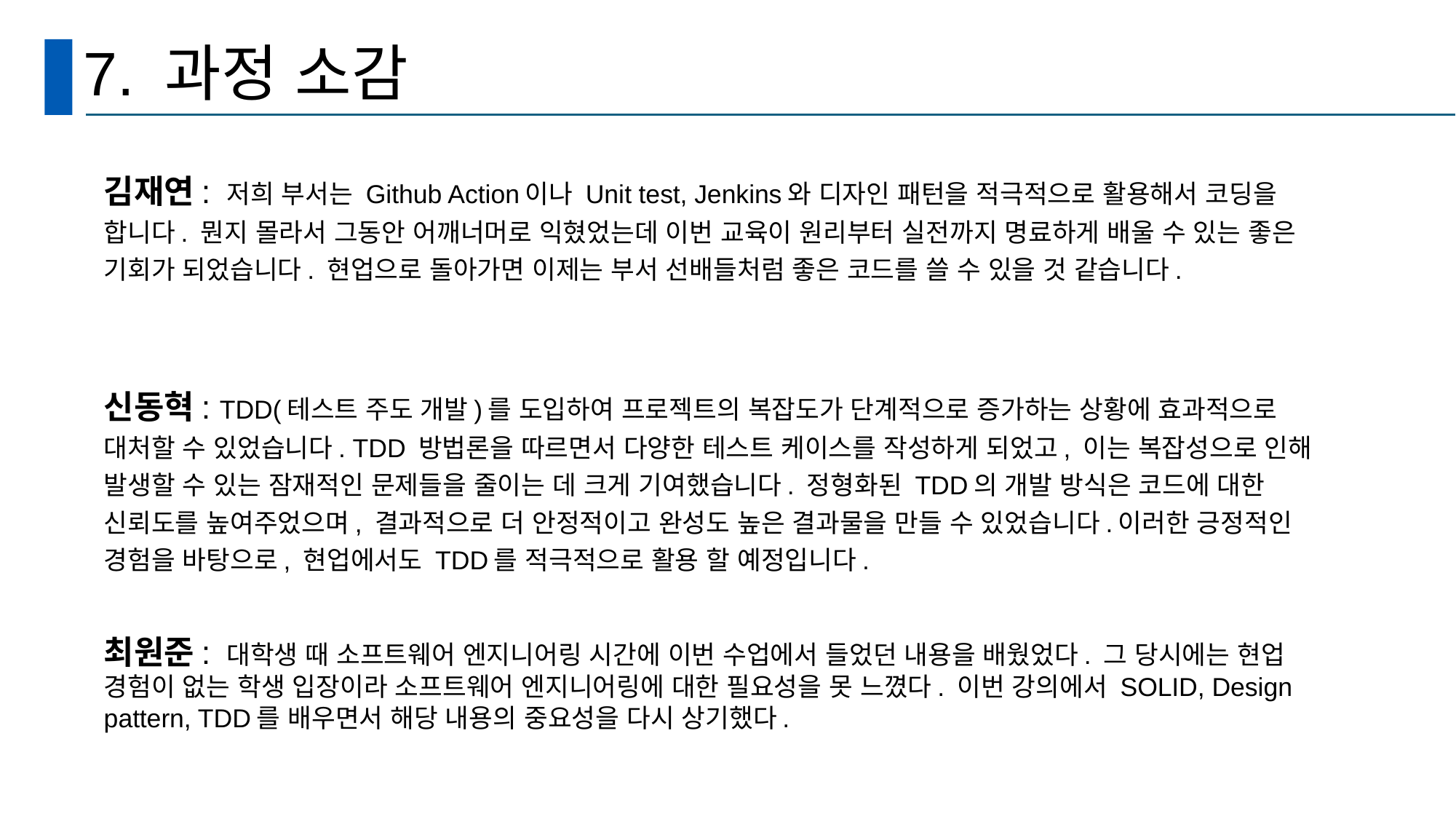

# 7. 과정 소감
김재연: 저희 부서는 Github Action이나 Unit test, Jenkins와 디자인 패턴을 적극적으로 활용해서 코딩을 합니다. 뭔지 몰라서 그동안 어깨너머로 익혔었는데 이번 교육이 원리부터 실전까지 명료하게 배울 수 있는 좋은 기회가 되었습니다. 현업으로 돌아가면 이제는 부서 선배들처럼 좋은 코드를 쓸 수 있을 것 같습니다.

신동혁: TDD(테스트 주도 개발)를 도입하여 프로젝트의 복잡도가 단계적으로 증가하는 상황에 효과적으로 대처할 수 있었습니다. TDD 방법론을 따르면서 다양한 테스트 케이스를 작성하게 되었고, 이는 복잡성으로 인해 발생할 수 있는 잠재적인 문제들을 줄이는 데 크게 기여했습니다. 정형화된 TDD의 개발 방식은 코드에 대한 신뢰도를 높여주었으며, 결과적으로 더 안정적이고 완성도 높은 결과물을 만들 수 있었습니다.이러한 긍정적인 경험을 바탕으로, 현업에서도 TDD를 적극적으로 활용 할 예정입니다.

최원준: 대학생 때 소프트웨어 엔지니어링 시간에 이번 수업에서 들었던 내용을 배웠었다. 그 당시에는 현업 경험이 없는 학생 입장이라 소프트웨어 엔지니어링에 대한 필요성을 못 느꼈다. 이번 강의에서 SOLID, Design pattern, TDD를 배우면서 해당 내용의 중요성을 다시 상기했다.